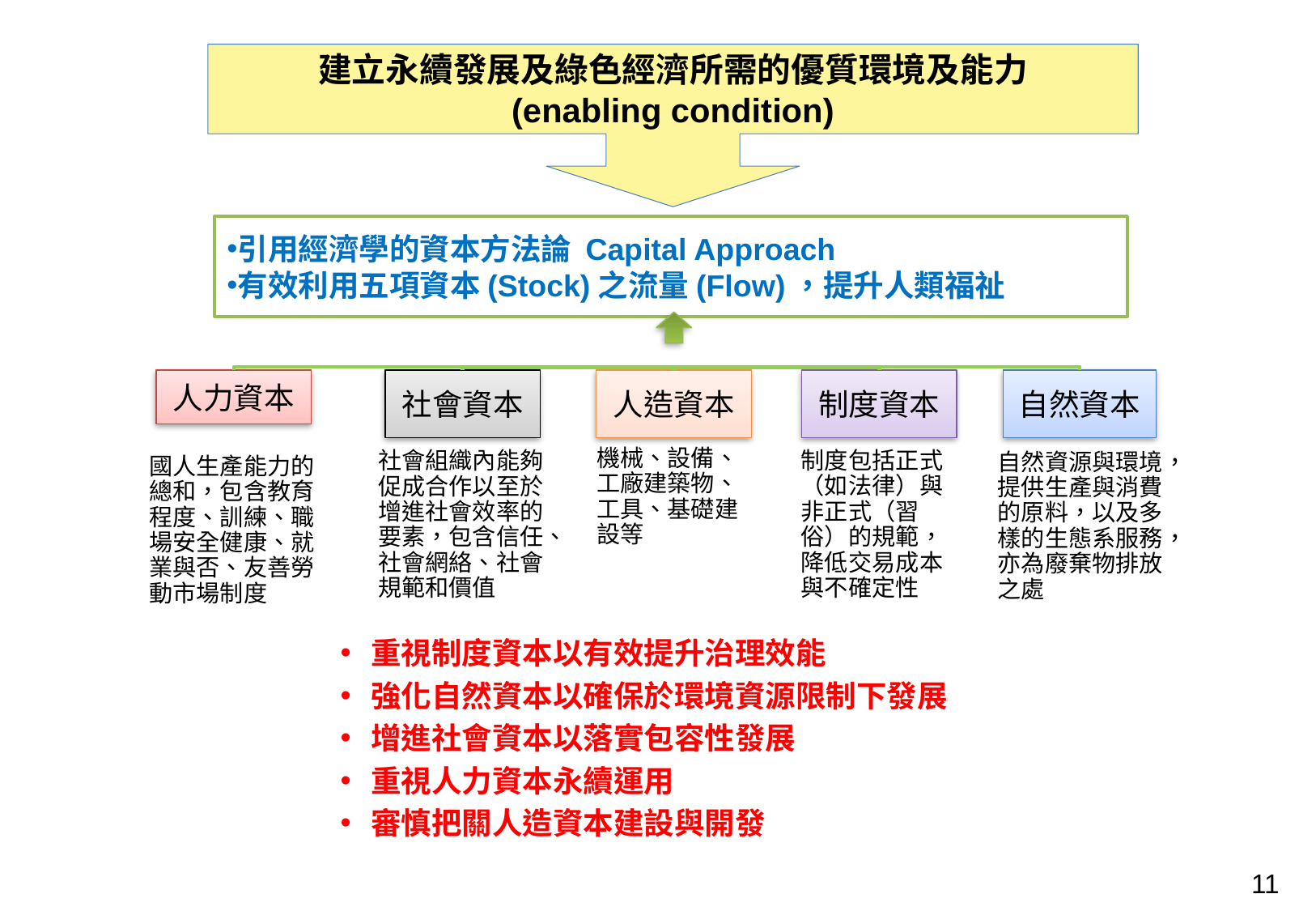

建立永續發展及綠色經濟所需的優質環境及能力
(enabling condition)
引用經濟學的資本方法論 Capital Approach
有效利用五項資本(Stock)之流量(Flow)，提升人類福祉

社會資本
人造資本
制度資本
自然資本
人力資本
機械、設備、工廠建築物、工具、基礎建設等
制度包括正式（如法律）與非正式（習俗）的規範，降低交易成本與不確定性
社會組織內能夠促成合作以至於增進社會效率的要素，包含信任、社會網絡、社會規範和價值
自然資源與環境，提供生產與消費的原料，以及多樣的生態系服務，亦為廢棄物排放之處
國人生產能力的總和，包含教育程度、訓練、職場安全健康、就業與否、友善勞動市場制度
重視制度資本以有效提升治理效能
強化自然資本以確保於環境資源限制下發展
增進社會資本以落實包容性發展
重視人力資本永續運用
審慎把關人造資本建設與開發